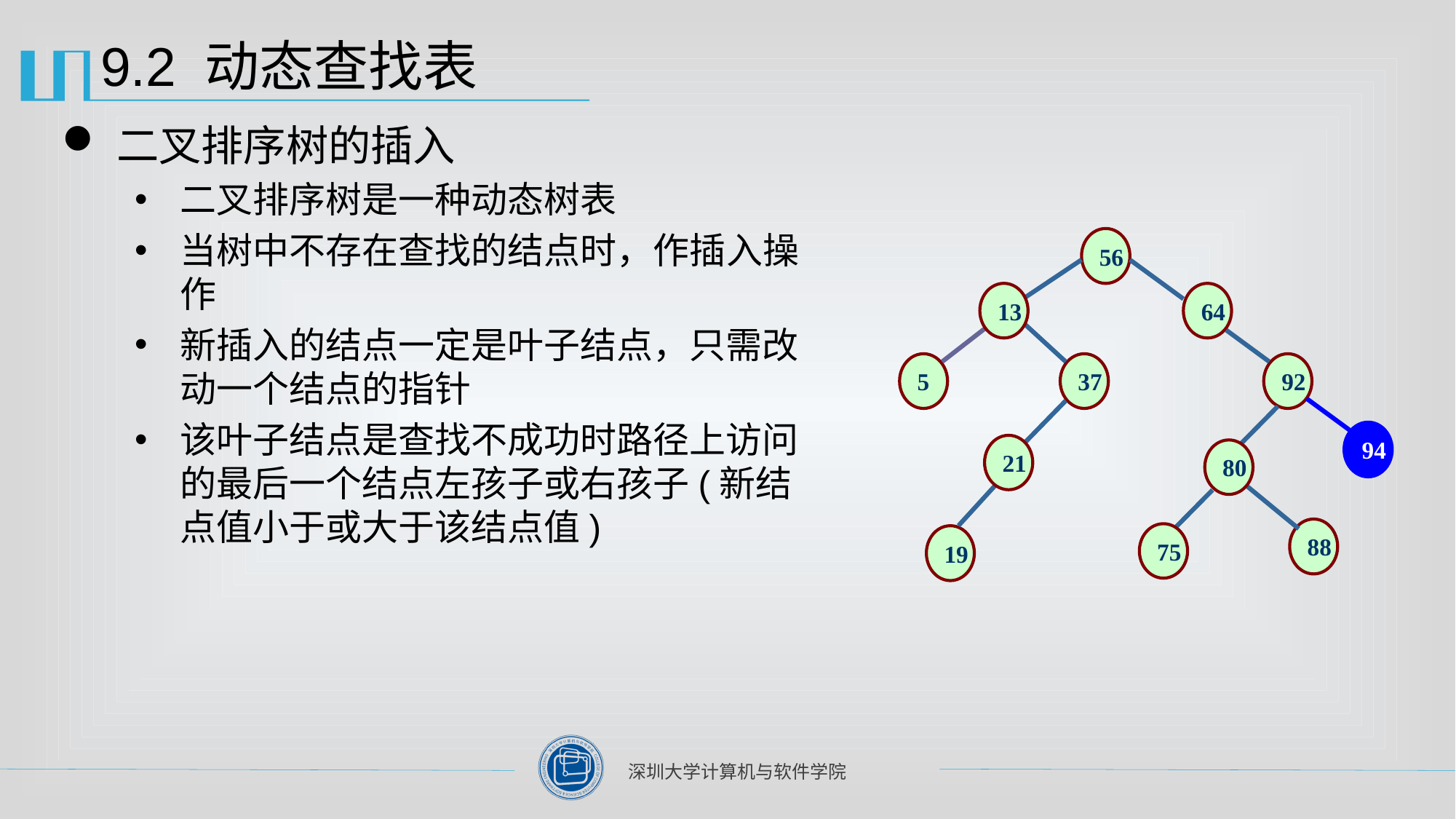

# 9.2 动态查找表
二叉排序树的插入
二叉排序树是一种动态树表
当树中不存在查找的结点时，作插入操作
新插入的结点一定是叶子结点，只需改动一个结点的指针
该叶子结点是查找不成功时路径上访问的最后一个结点左孩子或右孩子(新结点值小于或大于该结点值)

56

13
64

5
37
92

94
21
80

88
75
19
44